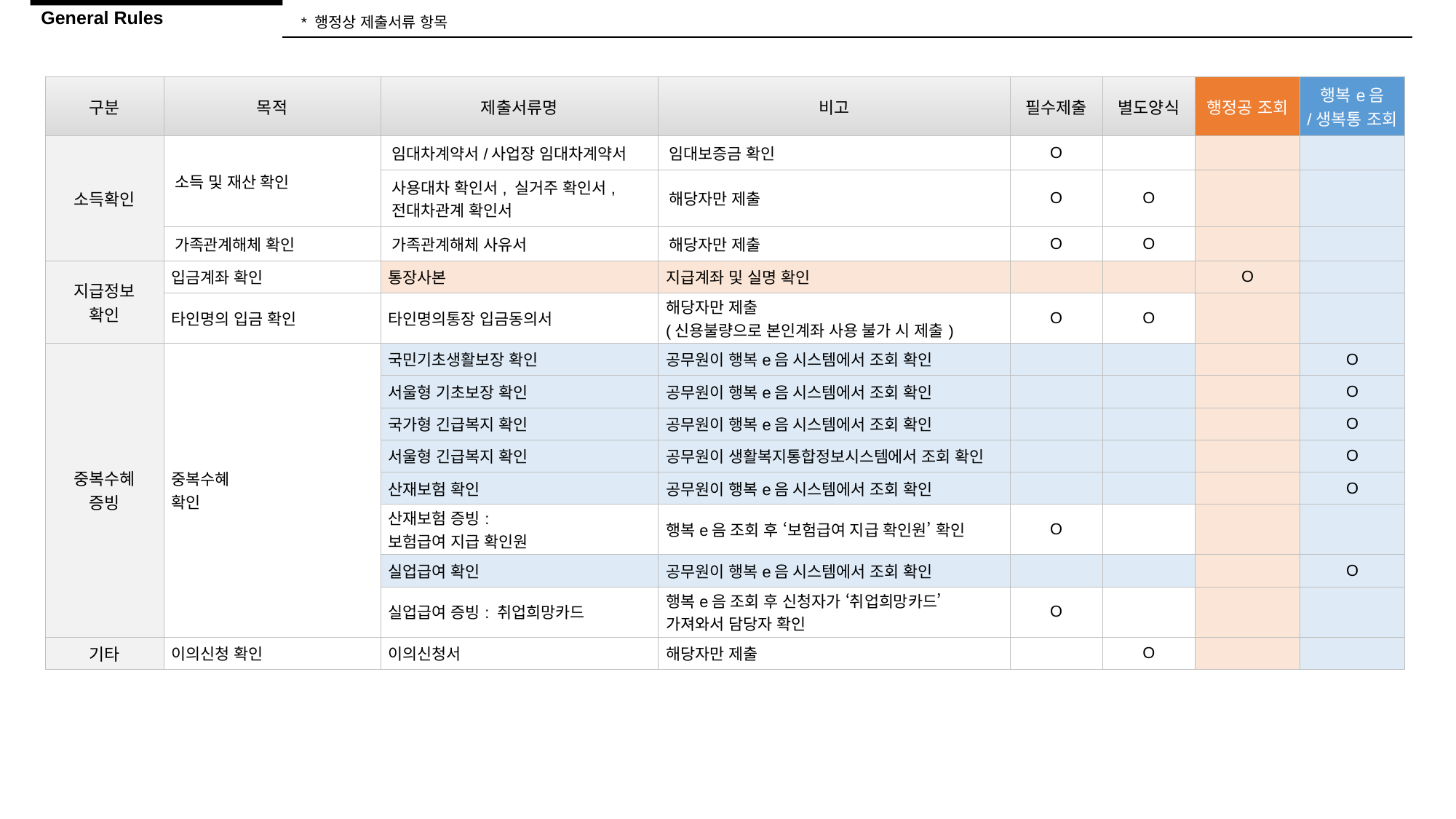

General Rules
* 행정상 제출서류 항목
| 구분 | 목적 | 제출서류명 | 비고 | 필수제출 | 별도양식 | 행정공 조회 | 행복e음 /생복통 조회 |
| --- | --- | --- | --- | --- | --- | --- | --- |
| 소득확인 | 소득 및 재산 확인 | 임대차계약서/사업장 임대차계약서 | 임대보증금 확인 | O |  |  |  |
|  |  | 사용대차 확인서, 실거주 확인서, 전대차관계 확인서 | 해당자만 제출 | O | O |  |  |
|  | 가족관계해체 확인 | 가족관계해체 사유서 | 해당자만 제출 | O | O |  |  |
| 지급정보 확인 | 입금계좌 확인 | 통장사본 | 지급계좌 및 실명 확인 |  |  | O |  |
|  | 타인명의 입금 확인 | 타인명의통장 입금동의서 | 해당자만 제출 (신용불량으로 본인계좌 사용 불가 시 제출) | O | O |  |  |
| 중복수혜 증빙 | 중복수혜 확인 | 국민기초생활보장 확인 | 공무원이 행복e음 시스템에서 조회 확인 |  |  |  | O |
|  |  | 서울형 기초보장 확인 | 공무원이 행복e음 시스템에서 조회 확인 |  |  |  | O |
|  |  | 국가형 긴급복지 확인 | 공무원이 행복e음 시스템에서 조회 확인 |  |  |  | O |
|  |  | 서울형 긴급복지 확인 | 공무원이 생활복지통합정보시스템에서 조회 확인 |  |  |  | O |
|  |  | 산재보험 확인 | 공무원이 행복e음 시스템에서 조회 확인 |  |  |  | O |
|  |  | 산재보험 증빙: 보험급여 지급 확인원 | 행복e음 조회 후 ‘보험급여 지급 확인원’ 확인 | O |  |  |  |
|  |  | 실업급여 확인 | 공무원이 행복e음 시스템에서 조회 확인 |  |  |  | O |
|  |  | 실업급여 증빙: 취업희망카드 | 행복e음 조회 후 신청자가 ‘취업희망카드’ 가져와서 담당자 확인 | O |  |  |  |
| 기타 | 이의신청 확인 | 이의신청서 | 해당자만 제출 |  | O |  |  |